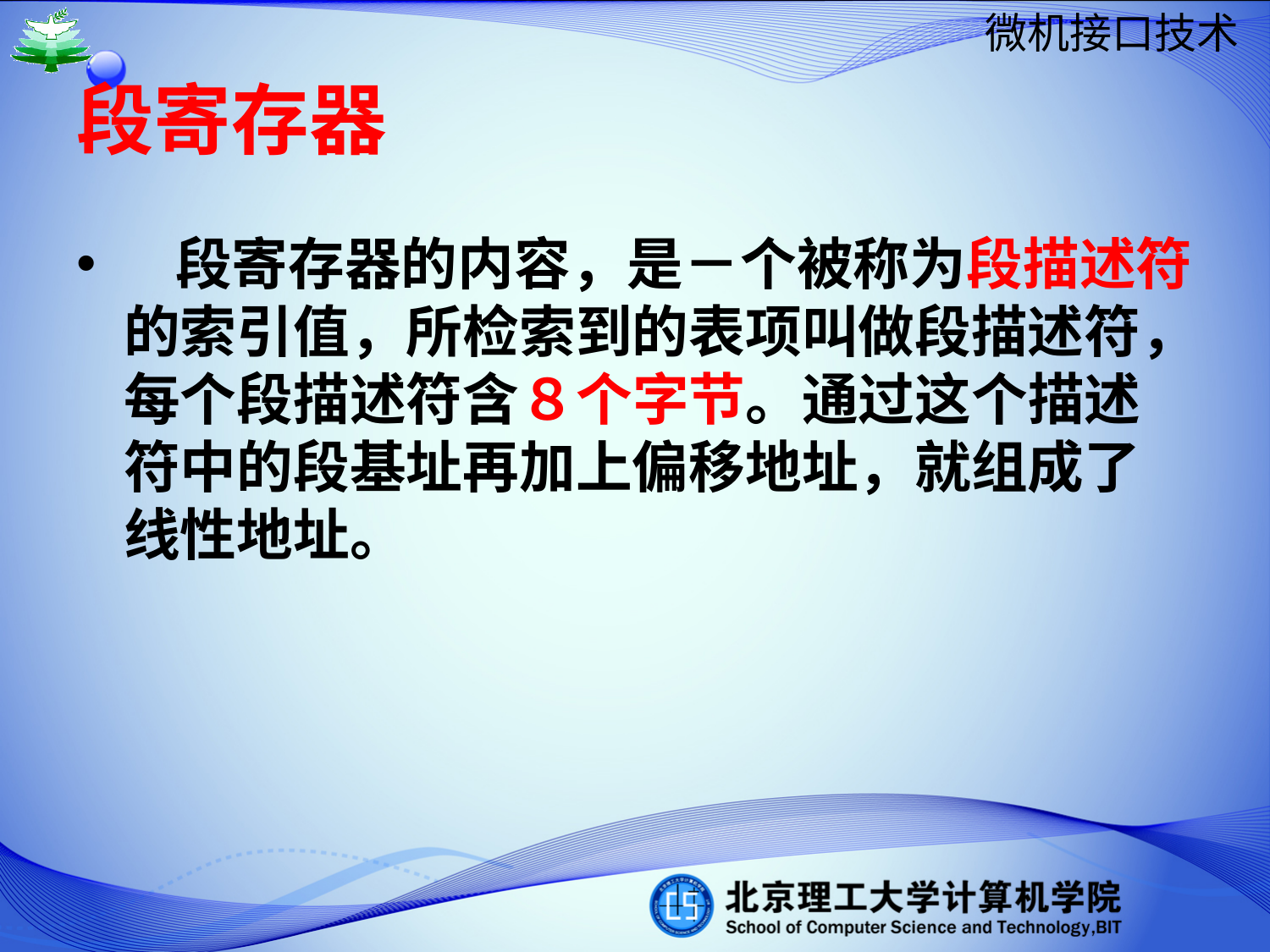

# 段寄存器
   段寄存器的内容，是－个被称为段描述符的索引值，所检索到的表项叫做段描述符，每个段描述符含８个字节。通过这个描述符中的段基址再加上偏移地址，就组成了线性地址。